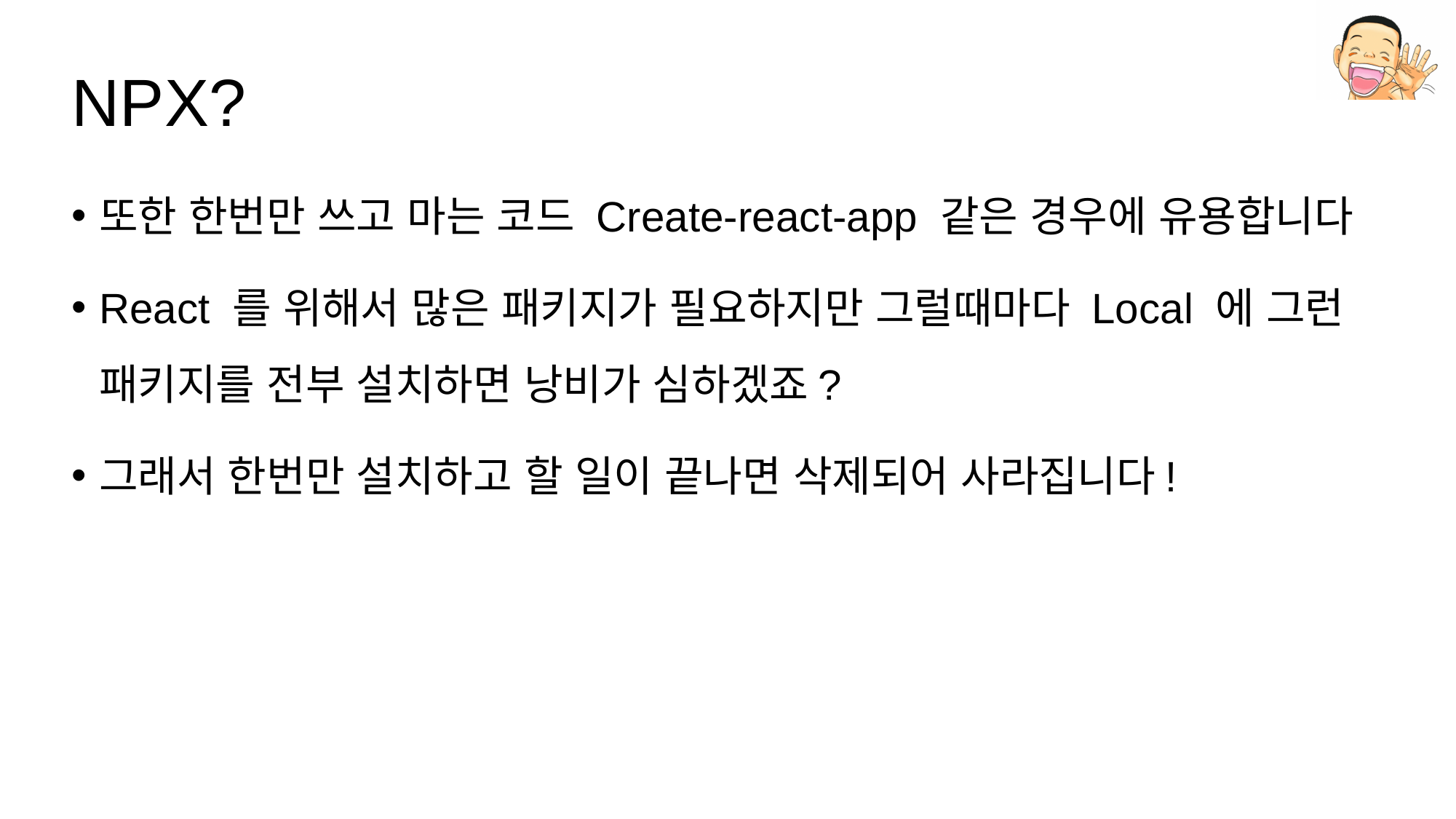

# NPX?
또한 한번만 쓰고 마는 코드 Create-react-app 같은 경우에 유용합니다
React 를 위해서 많은 패키지가 필요하지만 그럴때마다 Local 에 그런 패키지를 전부 설치하면 낭비가 심하겠죠?
그래서 한번만 설치하고 할 일이 끝나면 삭제되어 사라집니다!